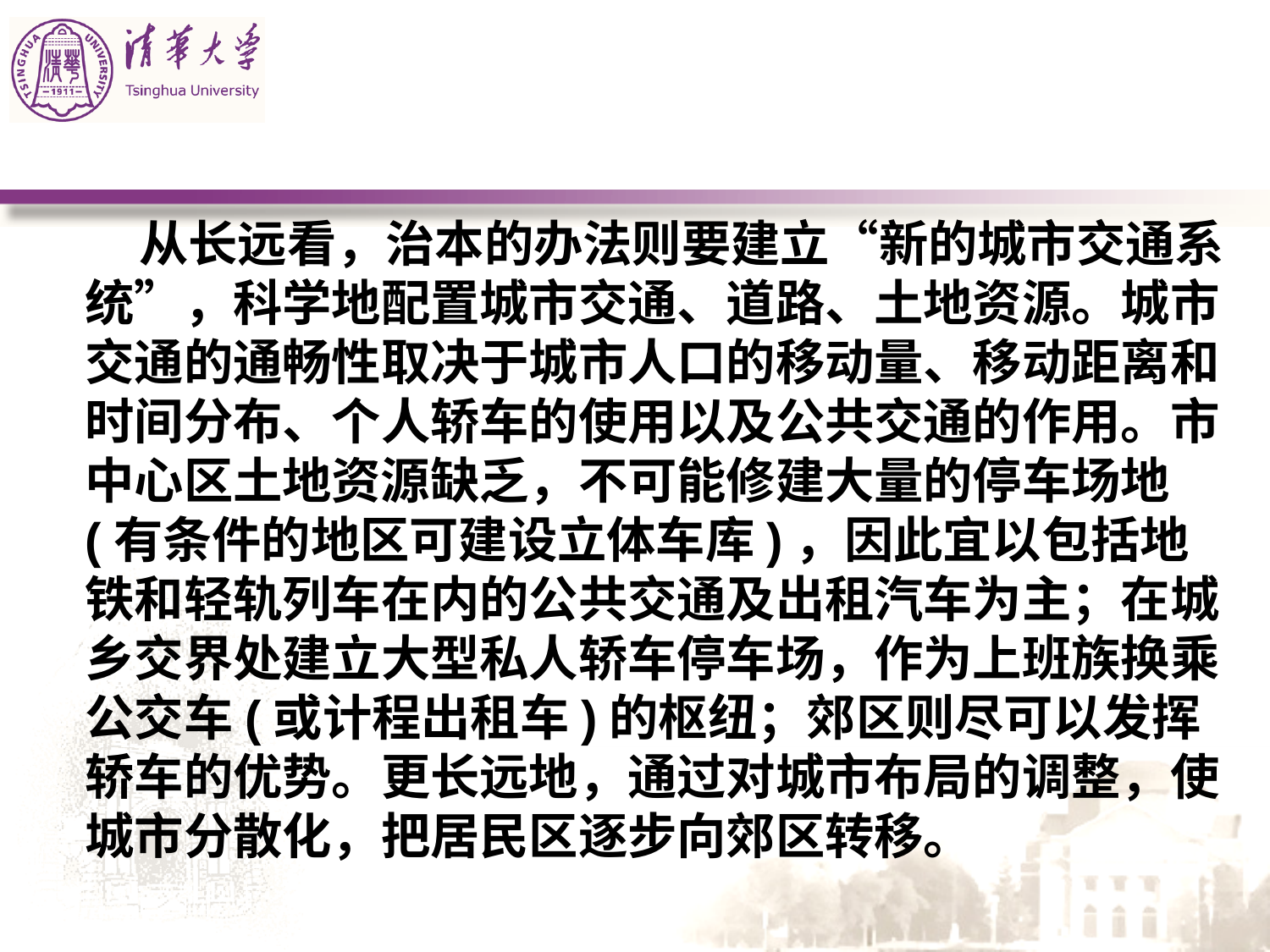

#
        从长远看，治本的办法则要建立“新的城市交通系统”，科学地配置城市交通、道路、土地资源。城市交通的通畅性取决于城市人口的移动量、移动距离和时间分布、个人轿车的使用以及公共交通的作用。市中心区土地资源缺乏，不可能修建大量的停车场地(有条件的地区可建设立体车库)，因此宜以包括地铁和轻轨列车在内的公共交通及出租汽车为主；在城乡交界处建立大型私人轿车停车场，作为上班族换乘公交车(或计程出租车)的枢纽；郊区则尽可以发挥轿车的优势。更长远地，通过对城市布局的调整，使城市分散化，把居民区逐步向郊区转移。